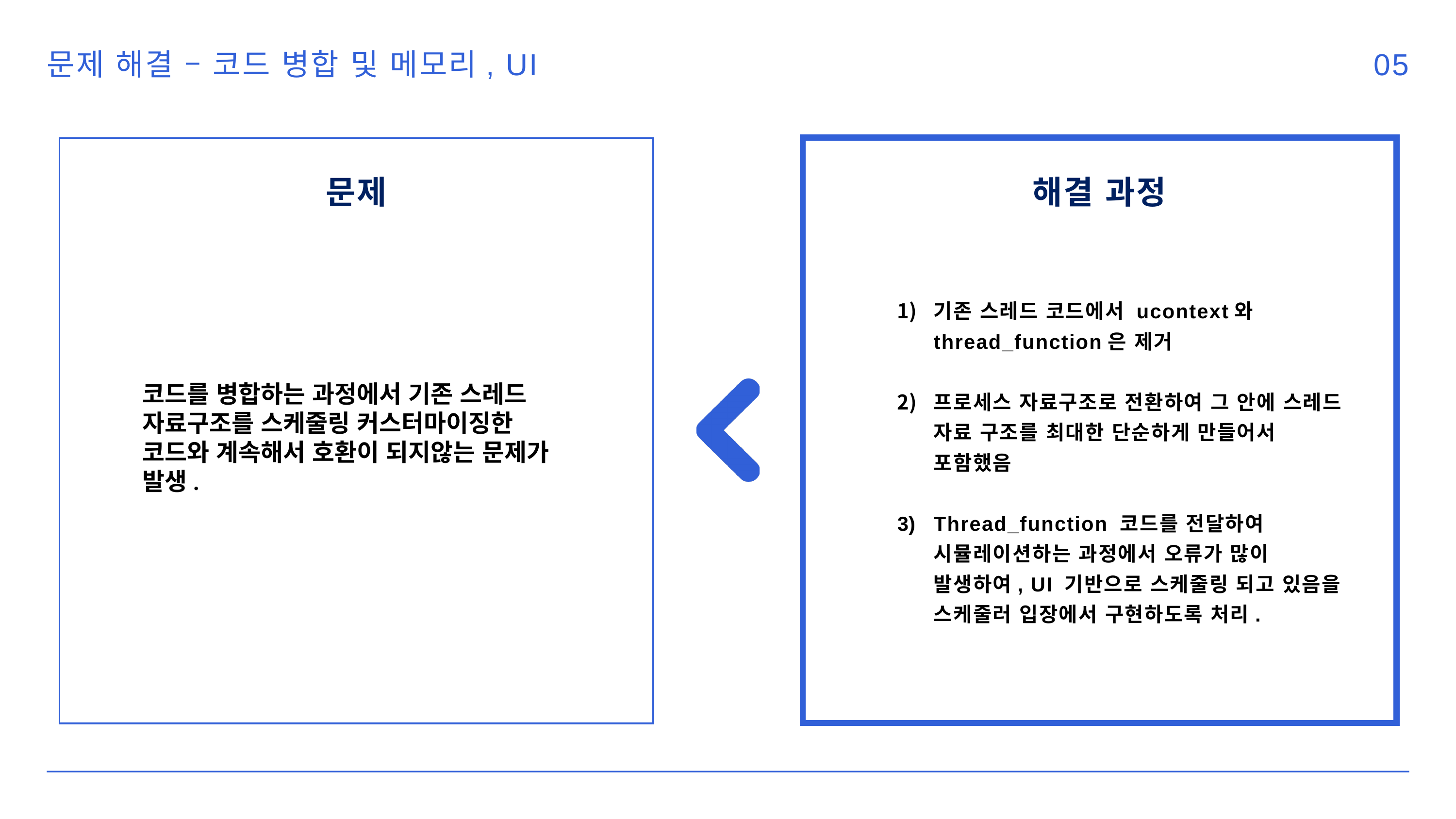

문제 해결 – 코드 병합 및 메모리, UI
05

문제
해결 과정
기존 스레드 코드에서 ucontext와 thread_function은 제거

프로세스 자료구조로 전환하여 그 안에 스레드 자료 구조를 최대한 단순하게 만들어서 포함했음

Thread_function 코드를 전달하여 시뮬레이션하는 과정에서 오류가 많이 발생하여, UI 기반으로 스케줄링 되고 있음을 스케줄러 입장에서 구현하도록 처리.

코드를 병합하는 과정에서 기존 스레드 자료구조를 스케줄링 커스터마이징한 코드와 계속해서 호환이 되지않는 문제가 발생.